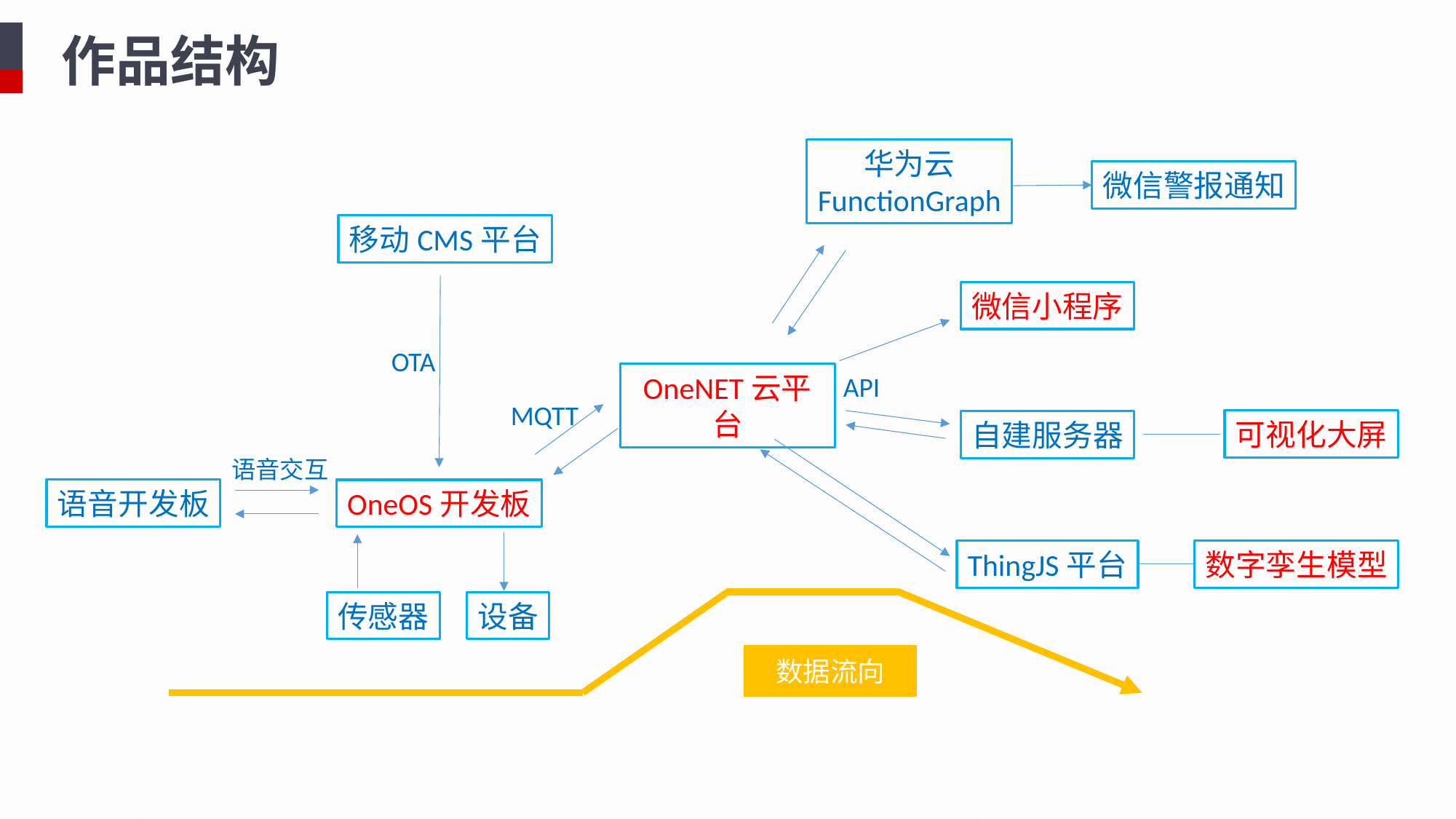

作品结构

华为云
FunctionGraph
微信警报通知
移动CMS平台
微信小程序
OTA
OneNET云平台
API
MQTT
可视化大屏
自建服务器
语音交互
语音开发板
OneOS开发板
ThingJS平台
数字孪生模型
传感器
设备
数据流向